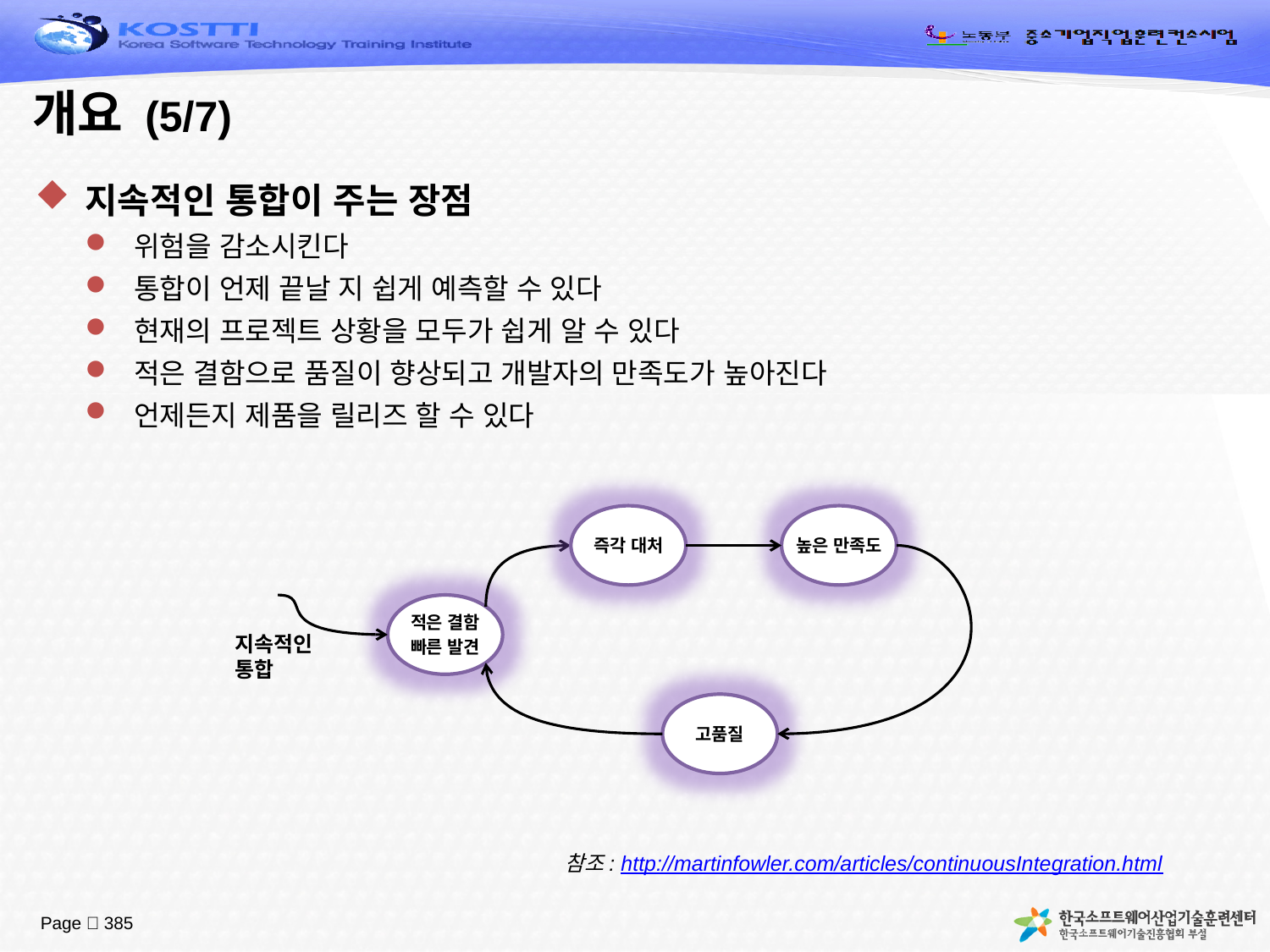

# 개요 (5/7)
지속적인 통합이 주는 장점
위험을 감소시킨다
통합이 언제 끝날 지 쉽게 예측할 수 있다
현재의 프로젝트 상황을 모두가 쉽게 알 수 있다
적은 결함으로 품질이 향상되고 개발자의 만족도가 높아진다
언제든지 제품을 릴리즈 할 수 있다
즉각 대처
높은 만족도
적은 결함
빠른 발견
지속적인
통합
고품질
참조: http://martinfowler.com/articles/continuousIntegration.html